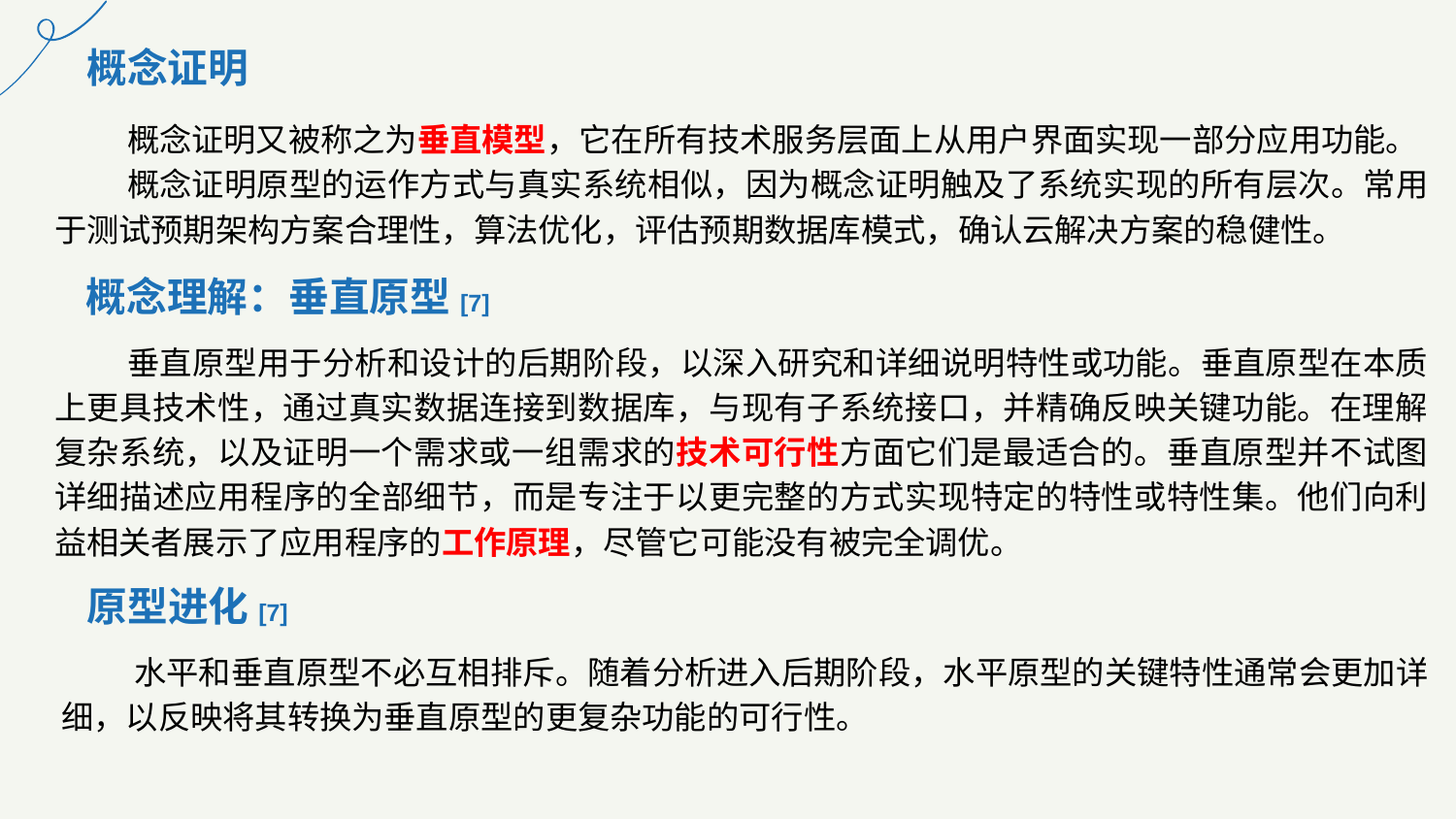

概念证明
概念证明又被称之为垂直模型，它在所有技术服务层面上从用户界面实现一部分应用功能。
概念证明原型的运作方式与真实系统相似，因为概念证明触及了系统实现的所有层次。常用于测试预期架构方案合理性，算法优化，评估预期数据库模式，确认云解决方案的稳健性。
概念理解：垂直原型[7]
垂直原型用于分析和设计的后期阶段，以深入研究和详细说明特性或功能。垂直原型在本质上更具技术性，通过真实数据连接到数据库，与现有子系统接口，并精确反映关键功能。在理解复杂系统，以及证明一个需求或一组需求的技术可行性方面它们是最适合的。垂直原型并不试图详细描述应用程序的全部细节，而是专注于以更完整的方式实现特定的特性或特性集。他们向利益相关者展示了应用程序的工作原理，尽管它可能没有被完全调优。
原型进化[7]
水平和垂直原型不必互相排斥。随着分析进入后期阶段，水平原型的关键特性通常会更加详细，以反映将其转换为垂直原型的更复杂功能的可行性。